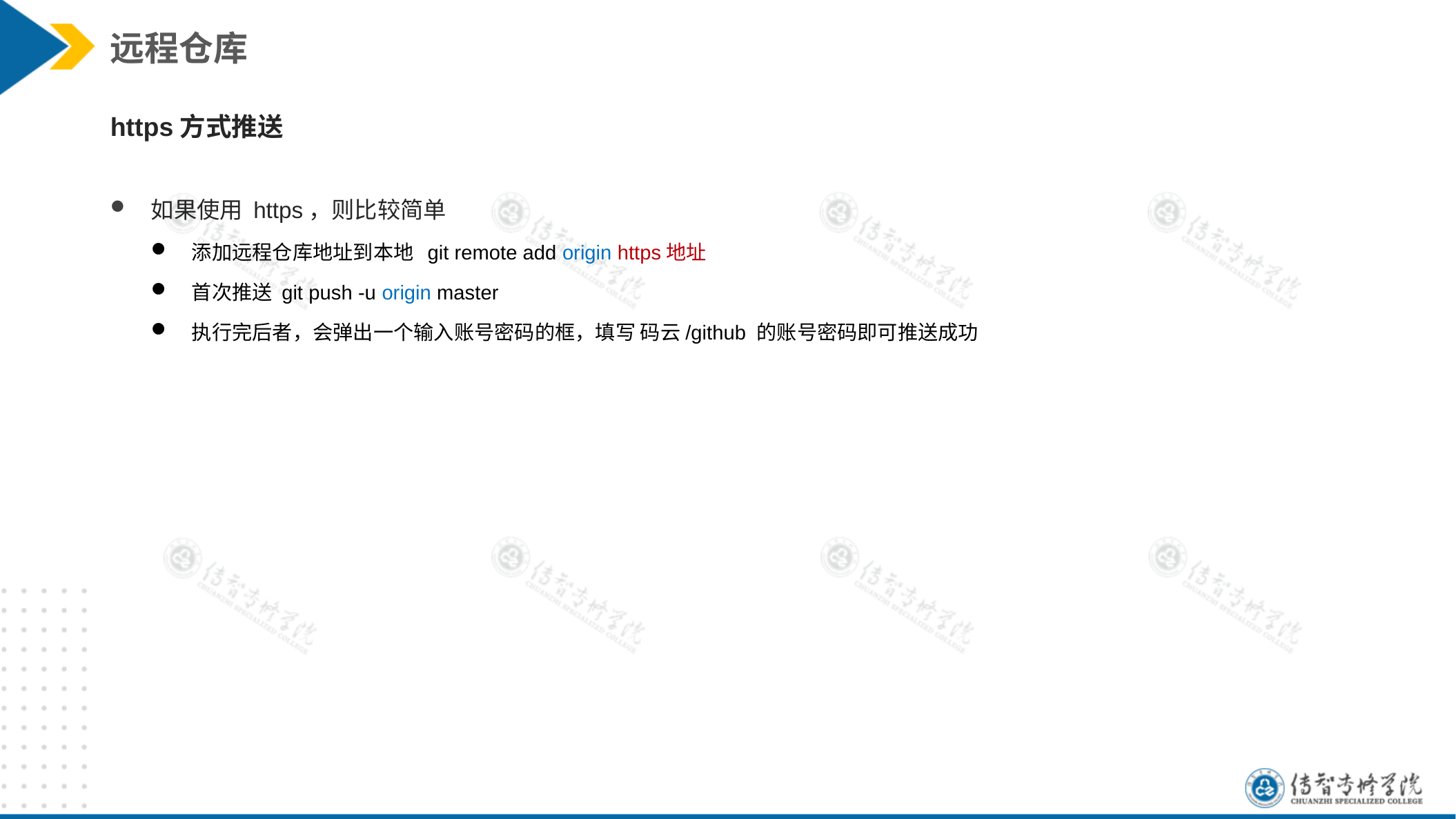

远程仓库
https方式推送

如果使用 https，则比较简单
添加远程仓库地址到本地  git remote add origin https地址
首次推送 git push -u origin master
执行完后者，会弹出一个输入账号密码的框，填写 码云/github 的账号密码即可推送成功